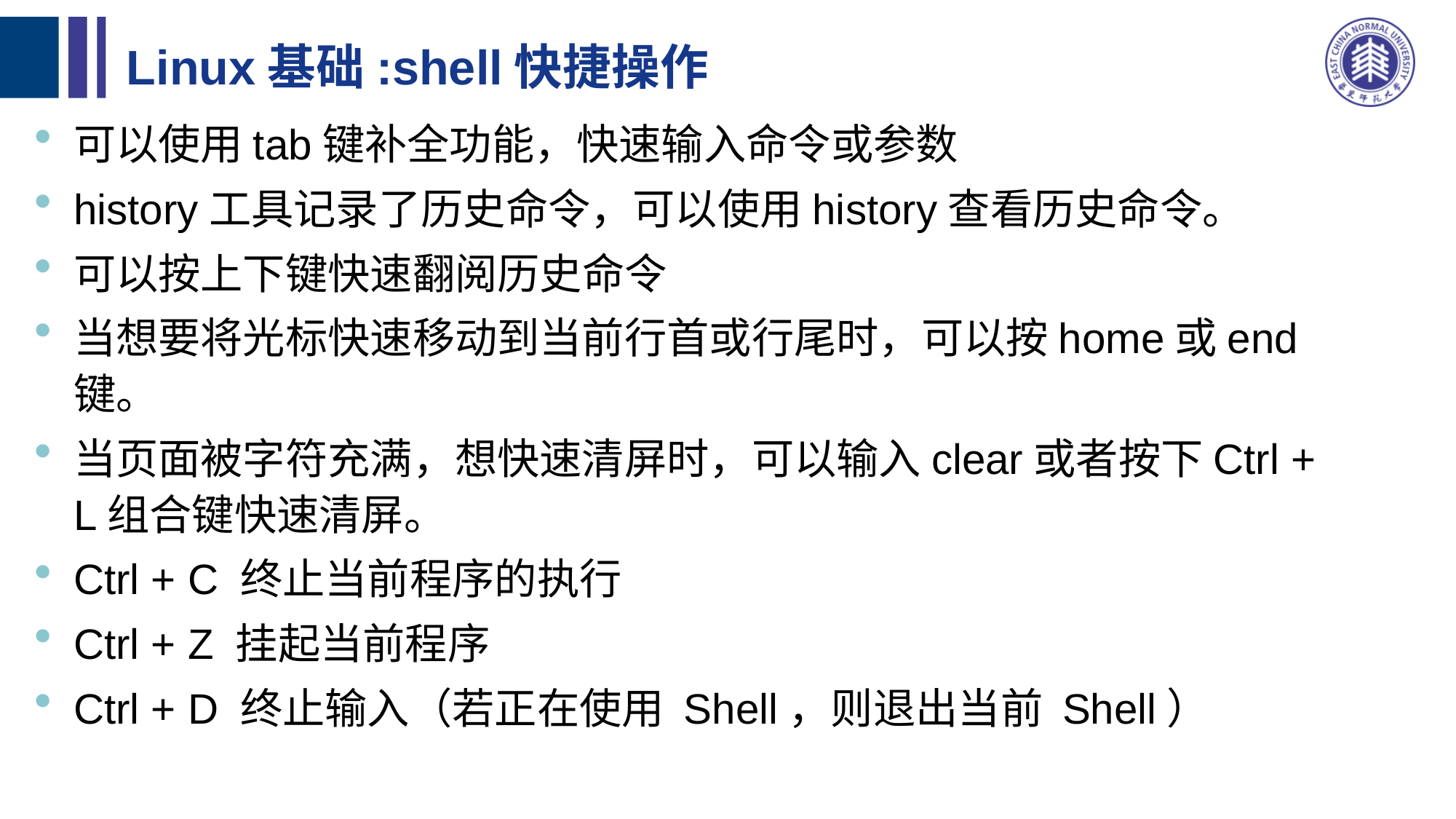

# Linux基础:shell快捷操作
可以使用tab键补全功能，快速输入命令或参数
history工具记录了历史命令，可以使用history查看历史命令。
可以按上下键快速翻阅历史命令
当想要将光标快速移动到当前行首或行尾时，可以按home或end键。
当页面被字符充满，想快速清屏时，可以输入clear或者按下Ctrl + L组合键快速清屏。
Ctrl + C 终止当前程序的执行
Ctrl + Z 挂起当前程序
Ctrl + D 终止输入（若正在使用 Shell，则退出当前 Shell）